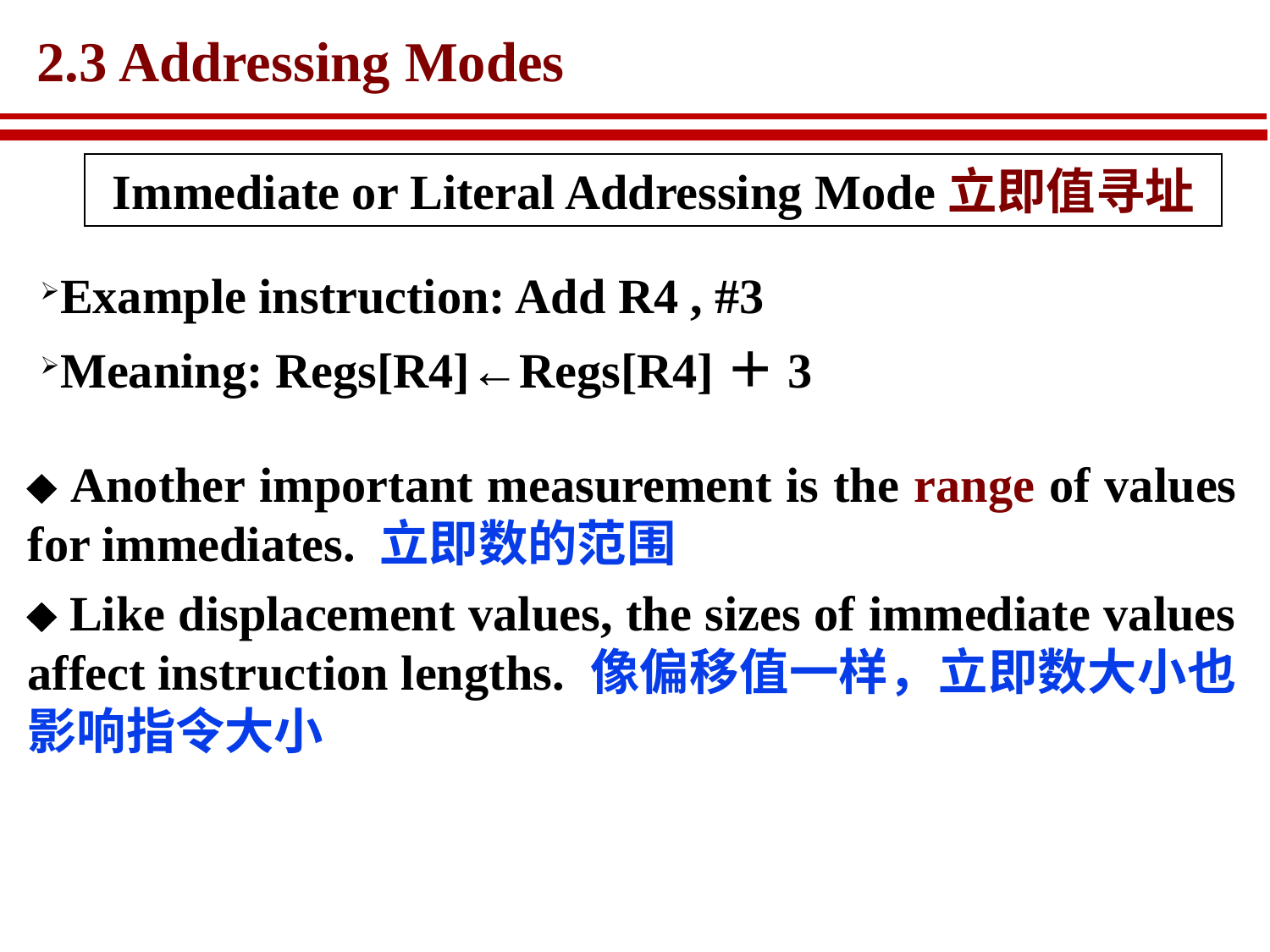

# 2.3 Addressing Modes
Immediate or Literal Addressing Mode立即值寻址
Example instruction: Add R4 , #3
Meaning: Regs[R4]←Regs[R4]＋3
♦ Another important measurement is the range of values for immediates. 立即数的范围
♦ Like displacement values, the sizes of immediate values affect instruction lengths. 像偏移值一样，立即数大小也影响指令大小